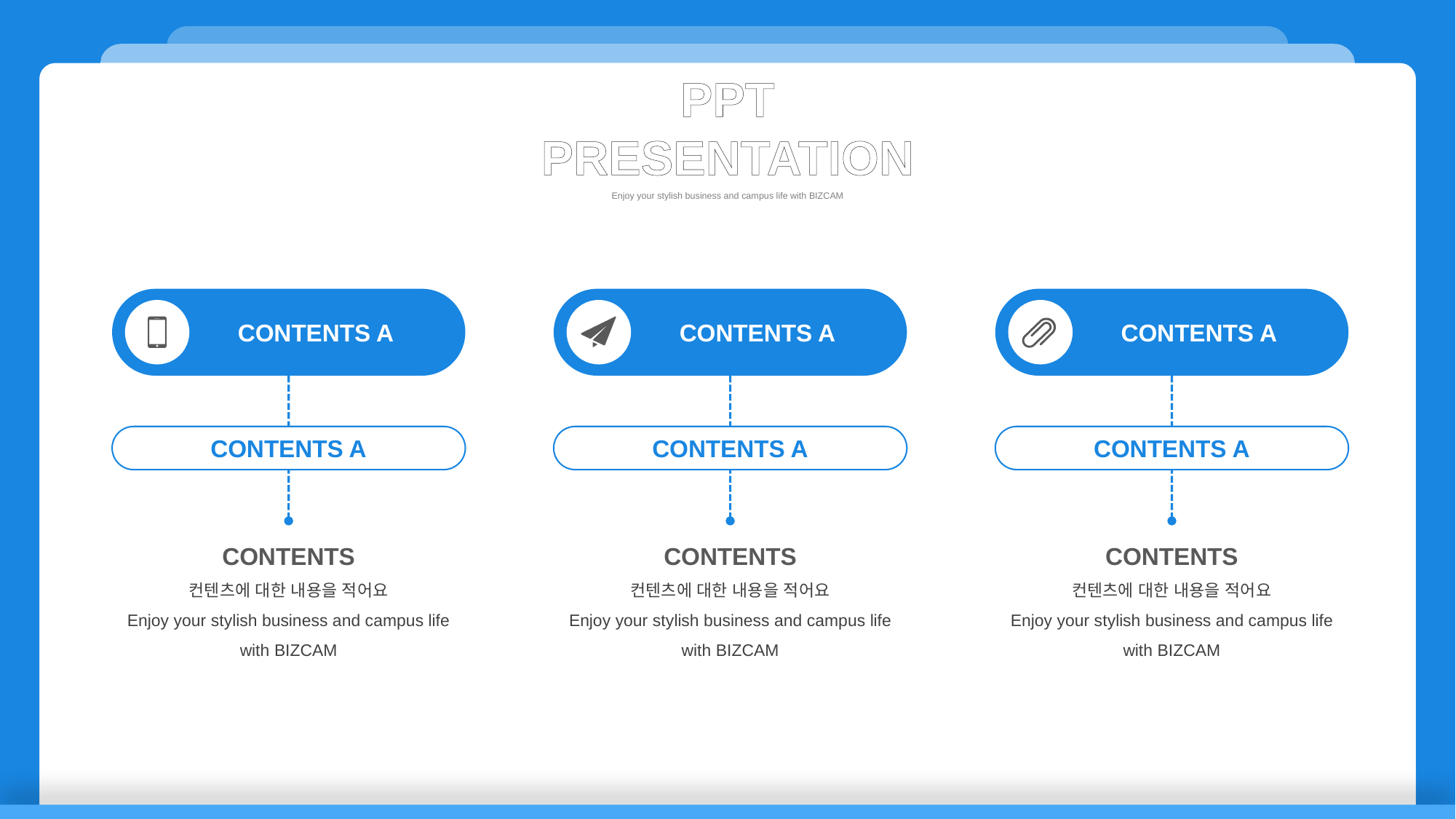

PPT PRESENTATION
Enjoy your stylish business and campus life with BIZCAM
CONTENTS A
CONTENTS A
CONTENTS A

CONTENTS A
CONTENTS A
CONTENTS A
CONTENTS
컨텐츠에 대한 내용을 적어요
Enjoy your stylish business and campus life with BIZCAM
CONTENTS
컨텐츠에 대한 내용을 적어요
Enjoy your stylish business and campus life with BIZCAM
CONTENTS
컨텐츠에 대한 내용을 적어요
Enjoy your stylish business and campus life with BIZCAM